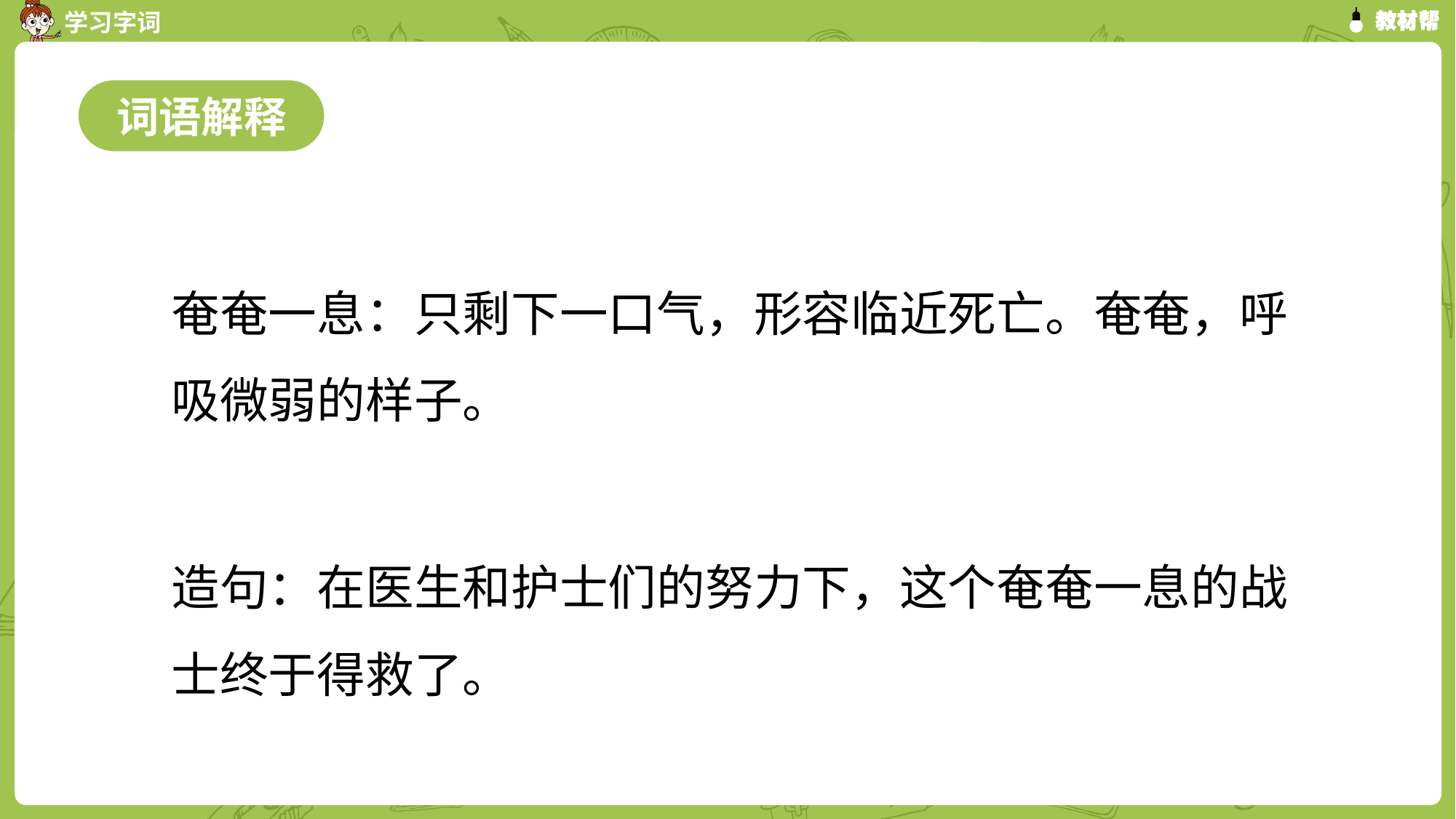

词语解释
奄奄一息：只剩下一口气，形容临近死亡。奄奄，呼吸微弱的样子。
造句：在医生和护士们的努力下，这个奄奄一息的战士终于得救了。